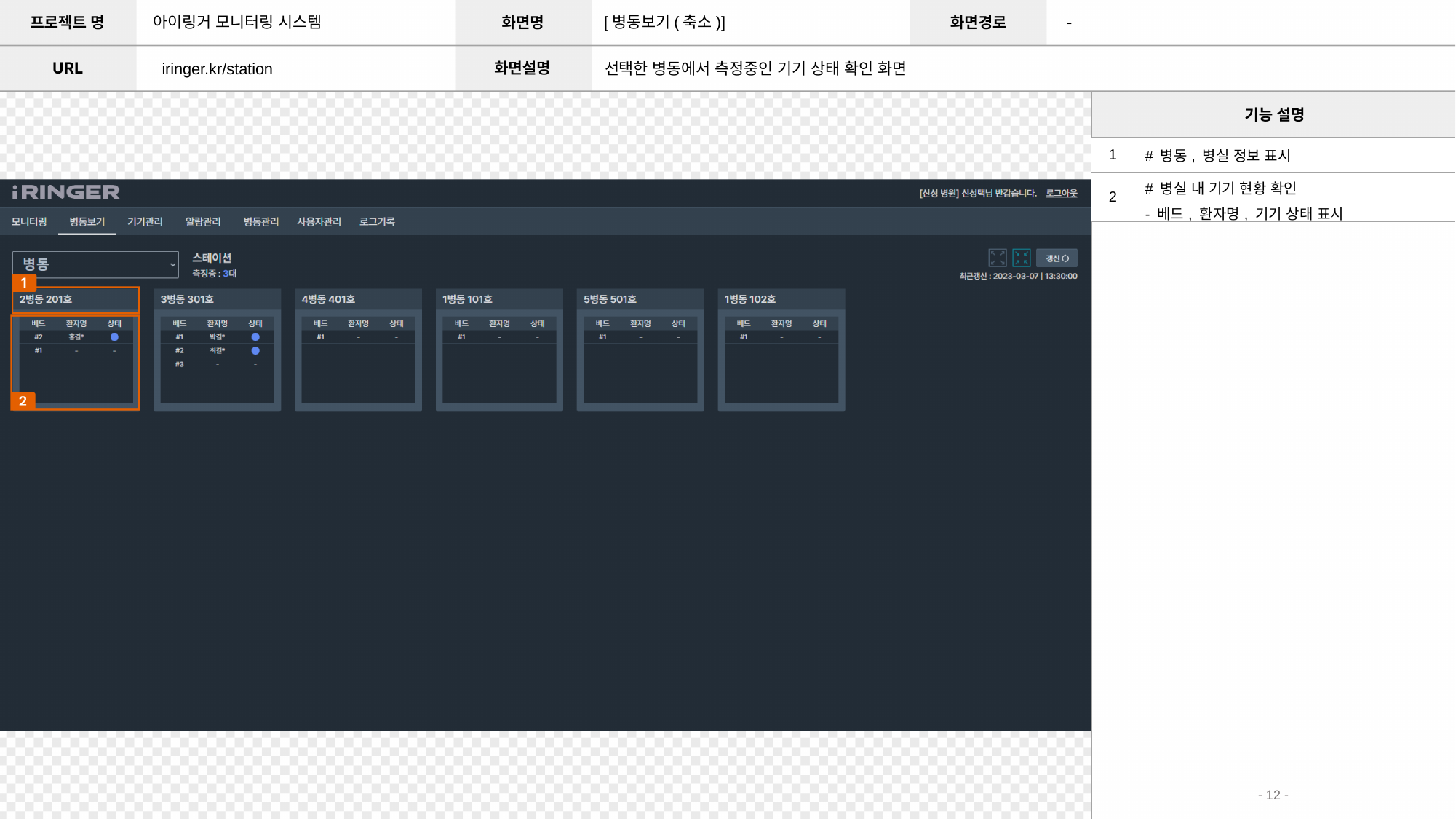

아이링거 모니터링 시스템
[병동보기(축소)]
-
iringer.kr/station
선택한 병동에서 측정중인 기기 상태 확인 화면
| 1 | # 병동, 병실 정보 표시 |
| --- | --- |
| 2 | # 병실 내 기기 현황 확인 - 베드, 환자명, 기기 상태 표시 |
- 12 -